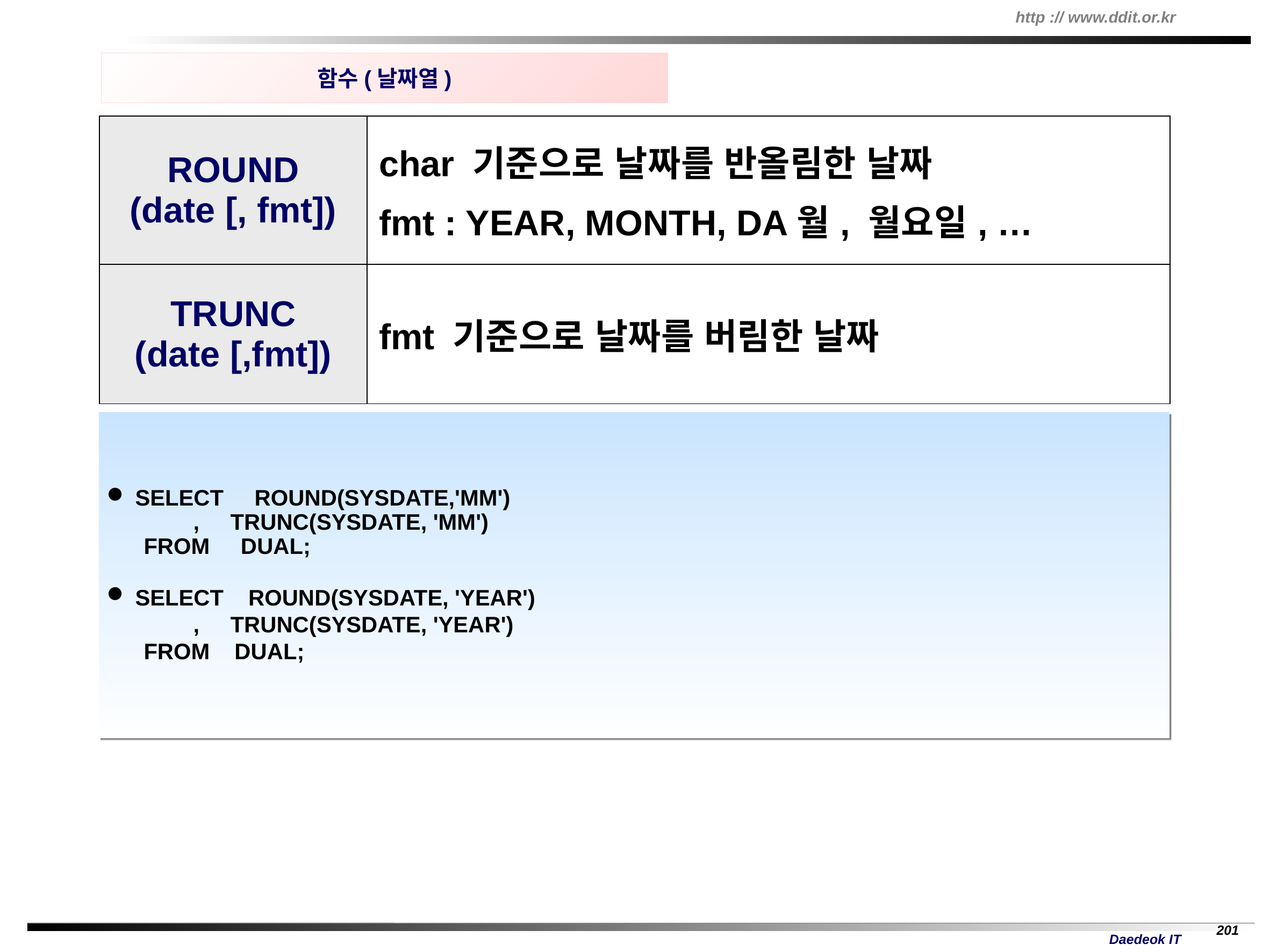

함수(날짜열)
| ROUND (date [, fmt]) | char 기준으로 날짜를 반올림한 날짜 fmt : YEAR, MONTH, DA월, 월요일, … |
| --- | --- |
| TRUNC (date [,fmt]) | fmt 기준으로 날짜를 버림한 날짜 |
 SELECT     ROUND(SYSDATE,'MM')
              ,     TRUNC(SYSDATE, 'MM')
      FROM     DUAL;

 SELECT    ROUND(SYSDATE, 'YEAR')
              ,     TRUNC(SYSDATE, 'YEAR')
      FROM    DUAL;